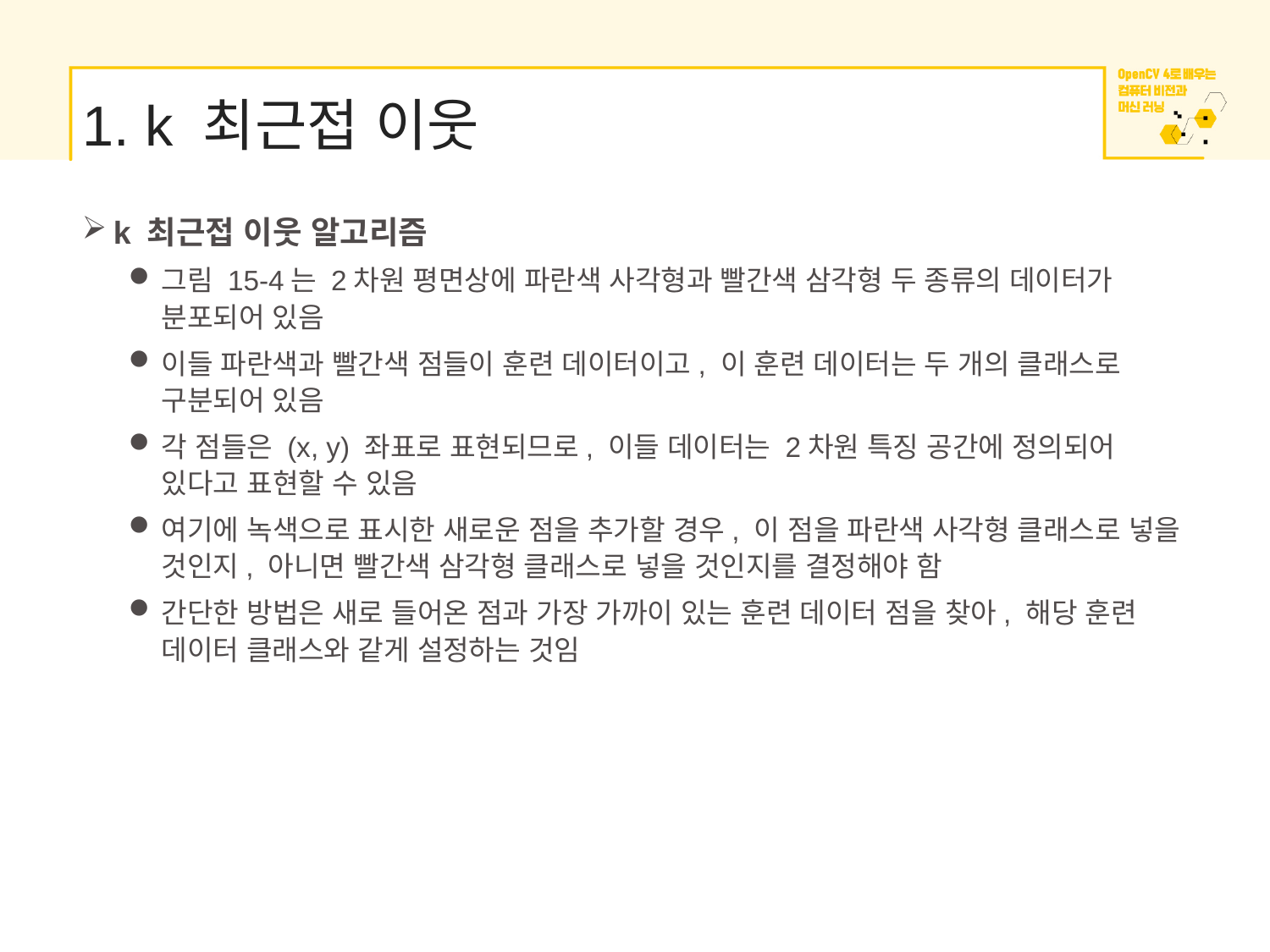

# 1. k 최근접 이웃
k 최근접 이웃 알고리즘
그림 15-4는 2차원 평면상에 파란색 사각형과 빨간색 삼각형 두 종류의 데이터가 분포되어 있음
이들 파란색과 빨간색 점들이 훈련 데이터이고, 이 훈련 데이터는 두 개의 클래스로 구분되어 있음
각 점들은 (x, y) 좌표로 표현되므로, 이들 데이터는 2차원 특징 공간에 정의되어 있다고 표현할 수 있음
여기에 녹색으로 표시한 새로운 점을 추가할 경우, 이 점을 파란색 사각형 클래스로 넣을 것인지, 아니면 빨간색 삼각형 클래스로 넣을 것인지를 결정해야 함
간단한 방법은 새로 들어온 점과 가장 가까이 있는 훈련 데이터 점을 찾아, 해당 훈련 데이터 클래스와 같게 설정하는 것임